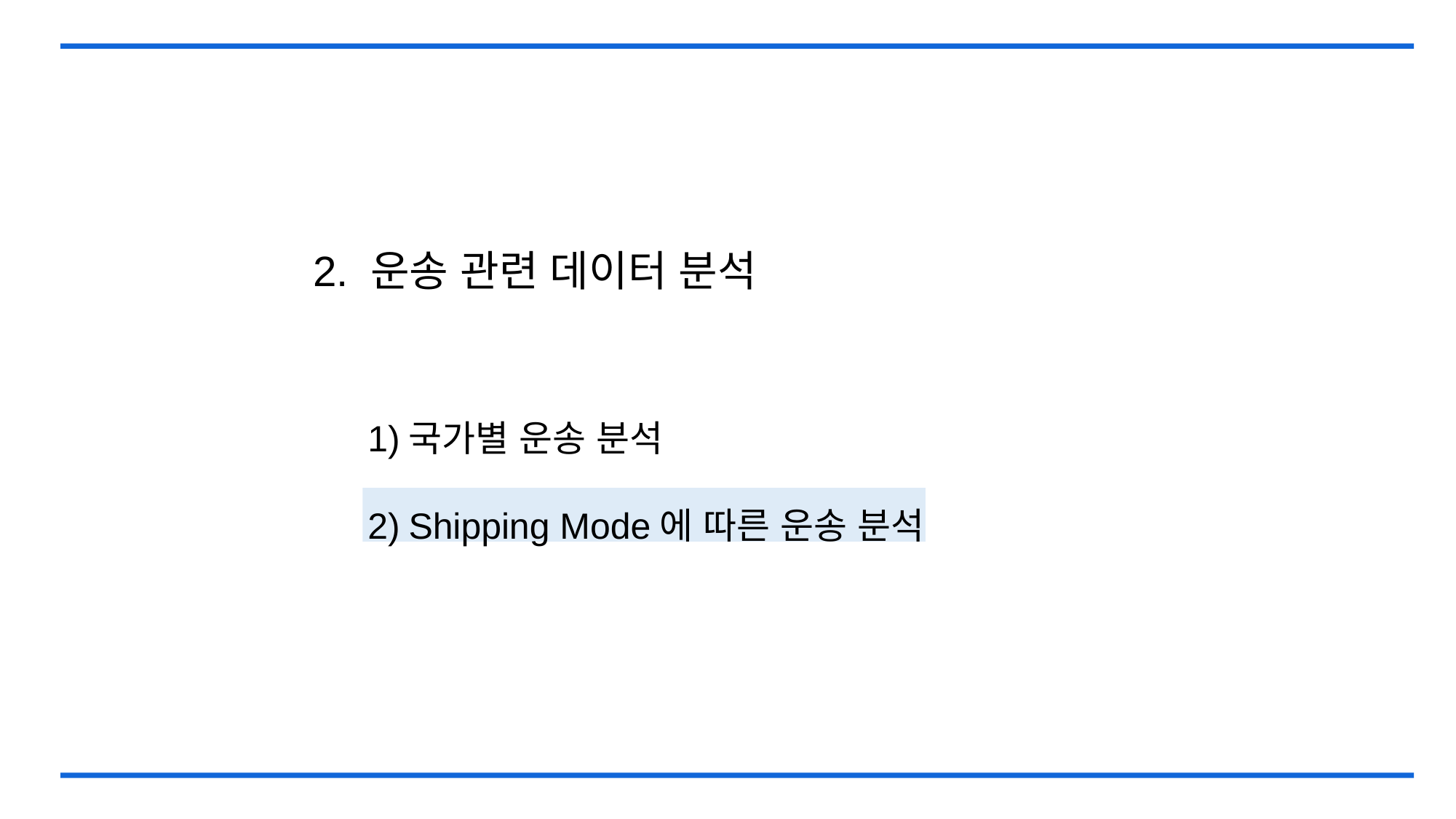

2. 운송 관련 데이터 분석

국가별 운송 분석
Shipping Mode에 따른 운송 분석